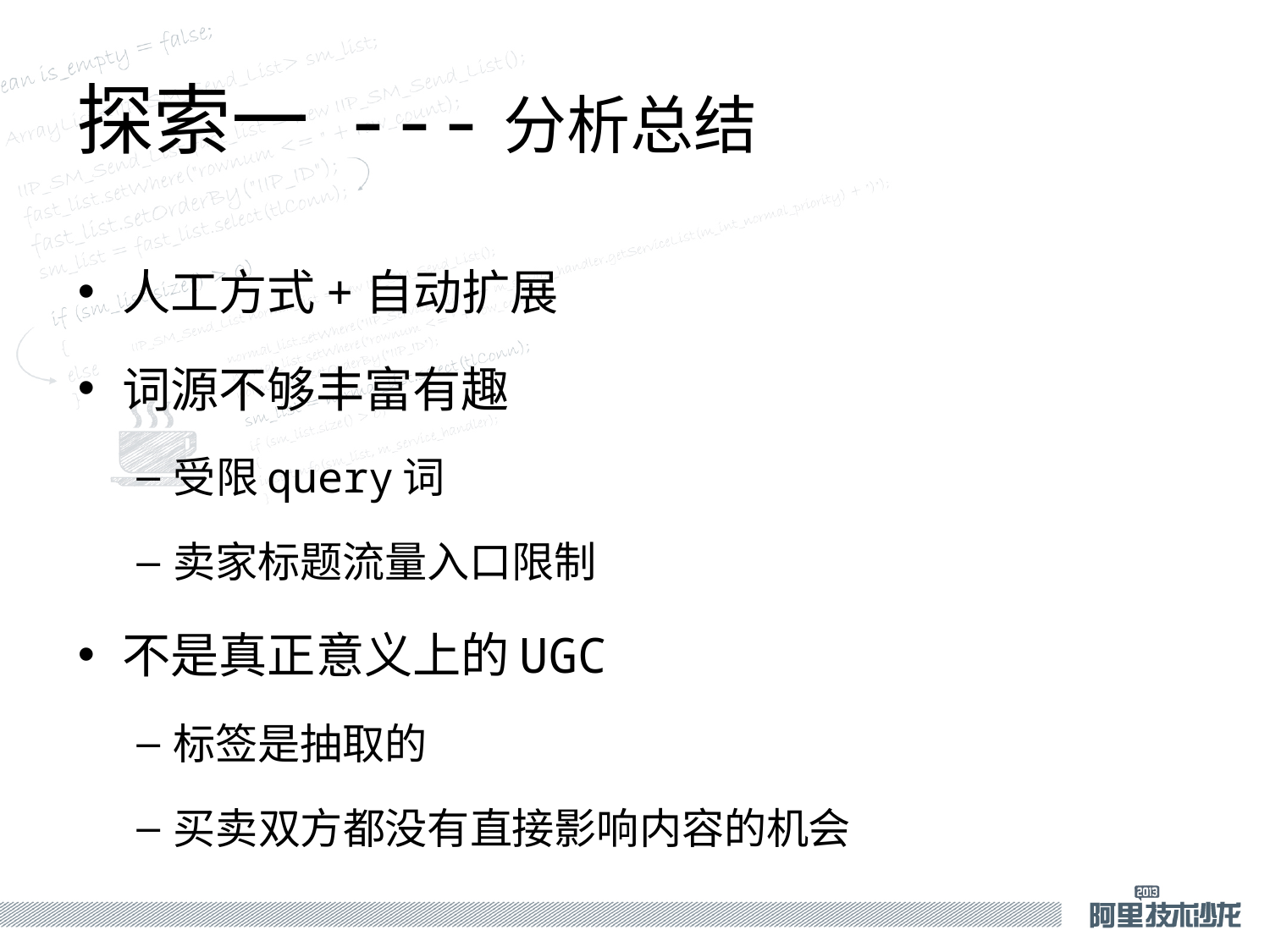

# 探索一 ---分析总结
人工方式+自动扩展
词源不够丰富有趣
受限query词
卖家标题流量入口限制
不是真正意义上的UGC
标签是抽取的
买卖双方都没有直接影响内容的机会